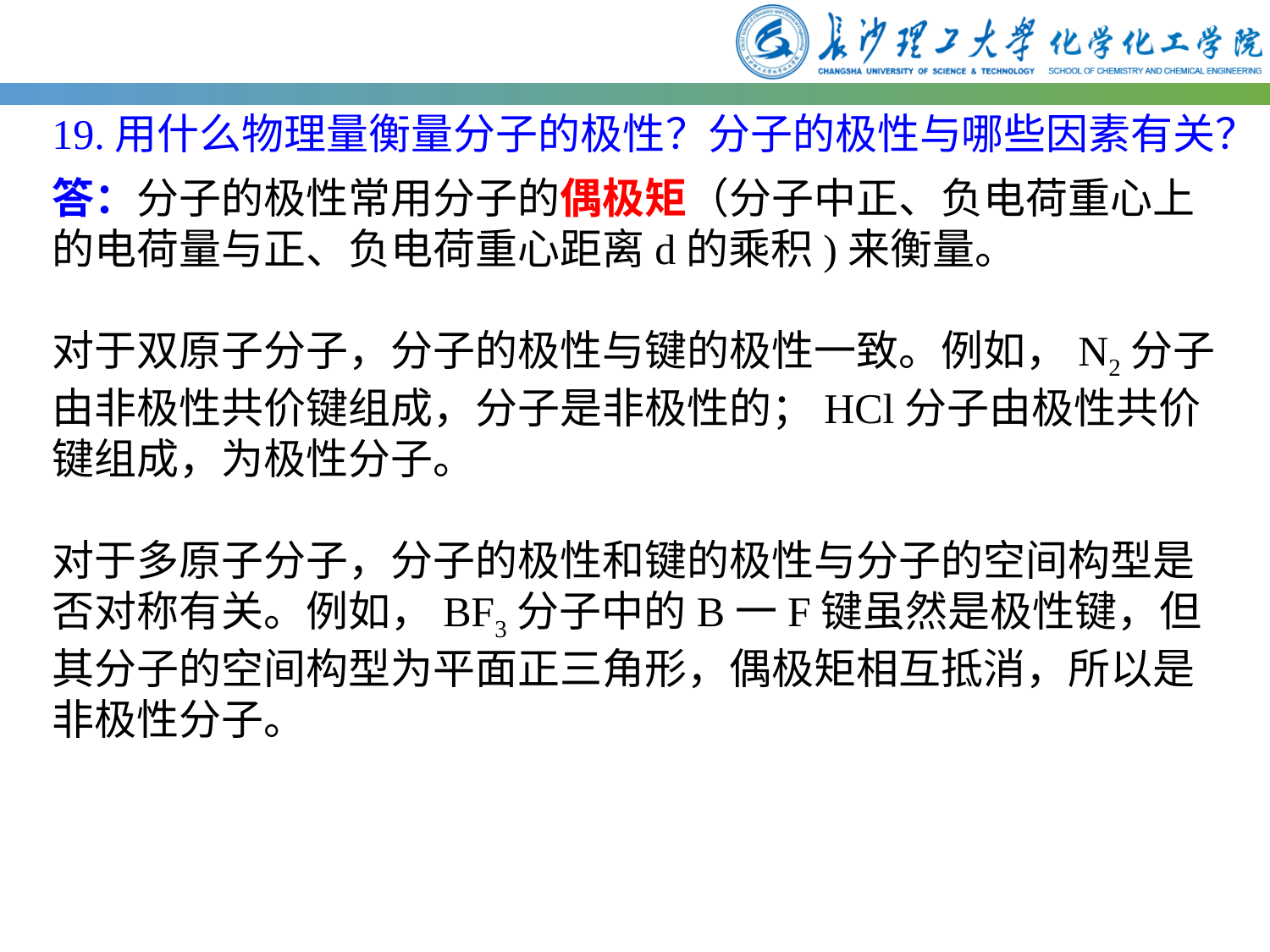

19.用什么物理量衡量分子的极性？分子的极性与哪些因素有关？
答：分子的极性常用分子的偶极矩（分子中正、负电荷重心上的电荷量与正、负电荷重心距离d的乘积)来衡量。

对于双原子分子，分子的极性与键的极性一致。例如，N2分子由非极性共价键组成，分子是非极性的；HCl分子由极性共价键组成，为极性分子。

对于多原子分子，分子的极性和键的极性与分子的空间构型是否对称有关。例如，BF3分子中的B一F键虽然是极性键，但其分子的空间构型为平面正三角形，偶极矩相互抵消，所以是非极性分子。

44